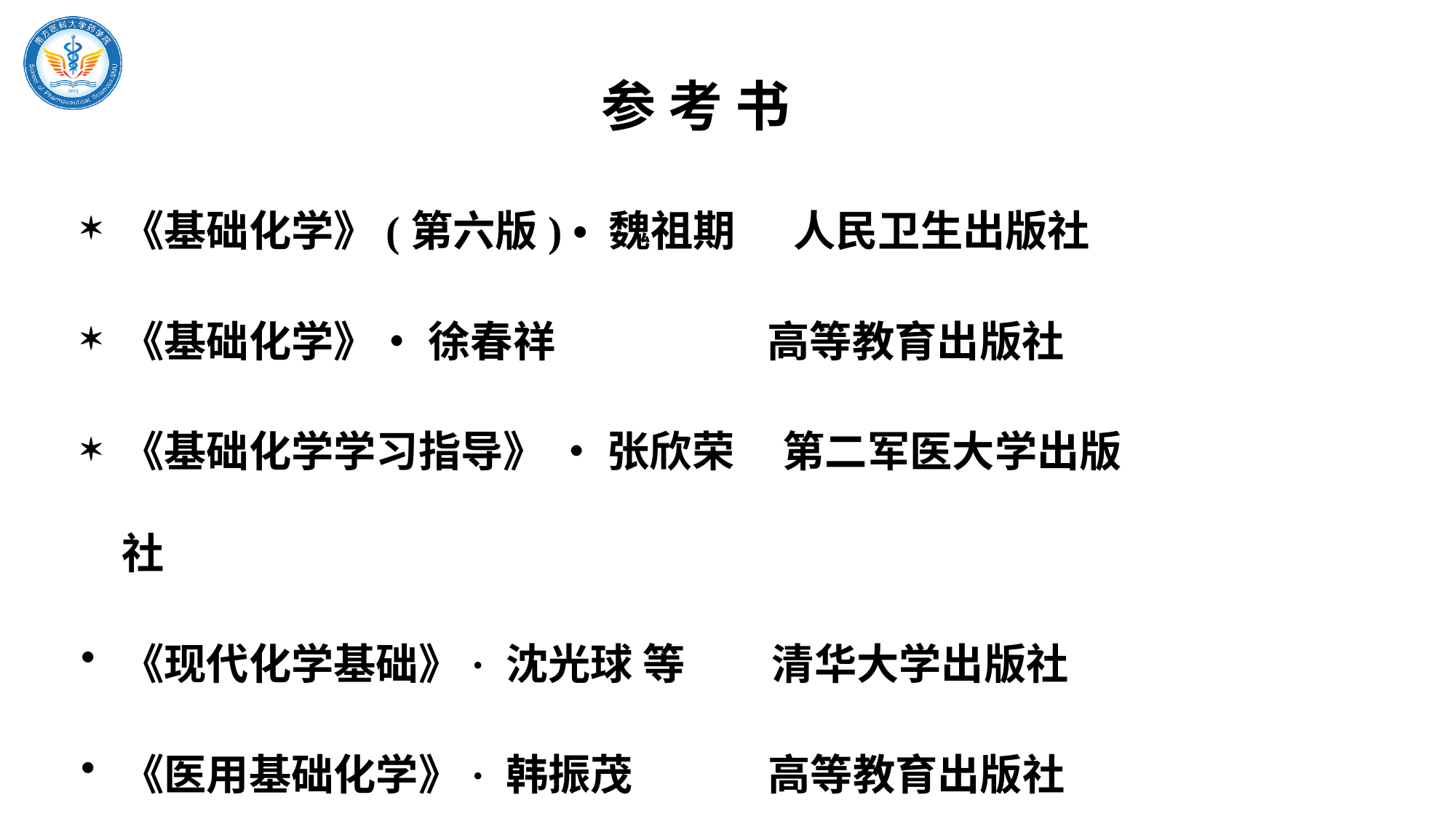

参 考 书
《基础化学》(第六版) • 魏祖期      人民卫生出版社
《基础化学》• 徐春祥                      高等教育出版社
《基础化学学习指导》 • 张欣荣     第二军医大学出版社
《现代化学基础》· 沈光球 等         清华大学出版社
《医用基础化学》· 韩振茂              高等教育出版社